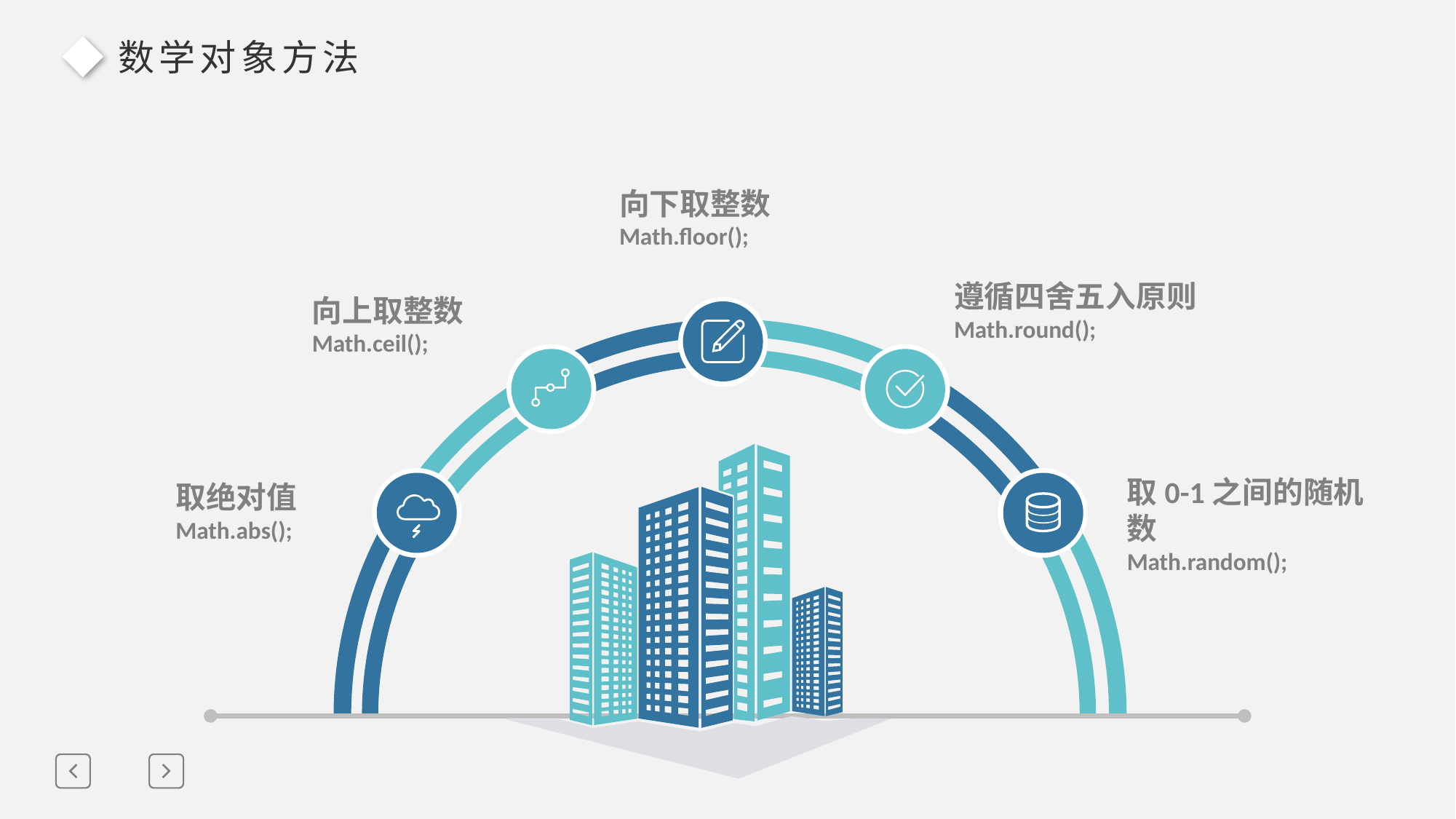

数学对象方法

向下取整数
Math.floor();
遵循四舍五入原则Math.round();
向上取整数
Math.ceil();

取0-1之间的随机数
Math.random();
取绝对值
Math.abs();